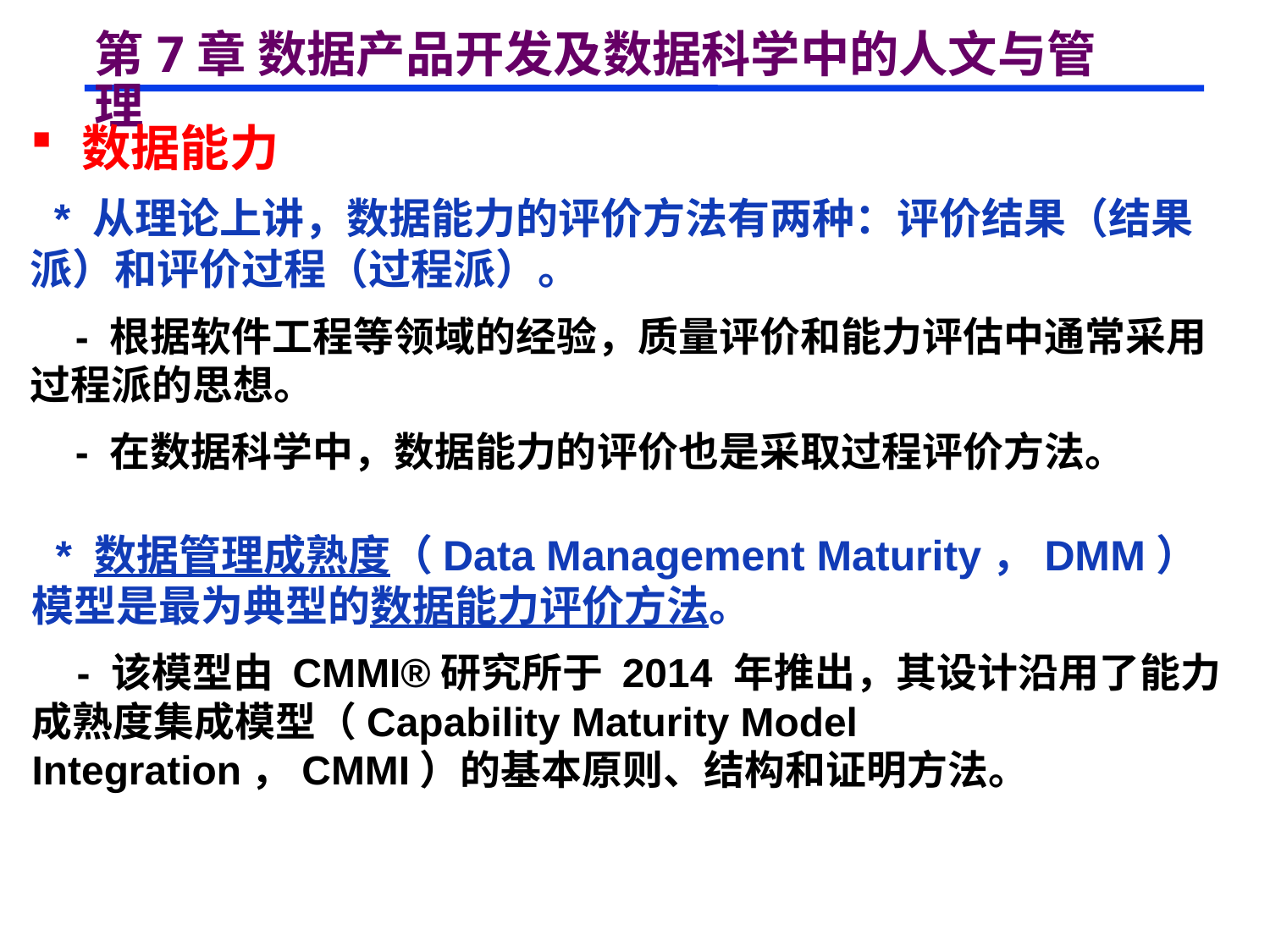

# 第7章 数据产品开发及数据科学中的人文与管理
 数据能力
  * 从理论上讲，数据能力的评价方法有两种：评价结果（结果派）和评价过程（过程派）。
    - 根据软件工程等领域的经验，质量评价和能力评估中通常采用过程派的思想。
    - 在数据科学中，数据能力的评价也是采取过程评价方法。

  * 数据管理成熟度（Data Management Maturity，DMM）模型是最为典型的数据能力评价方法。
    - 该模型由 CMMI®研究所于 2014 年推出，其设计沿用了能力成熟度集成模型（Capability Maturity Model Integration，CMMI）的基本原则、结构和证明方法。